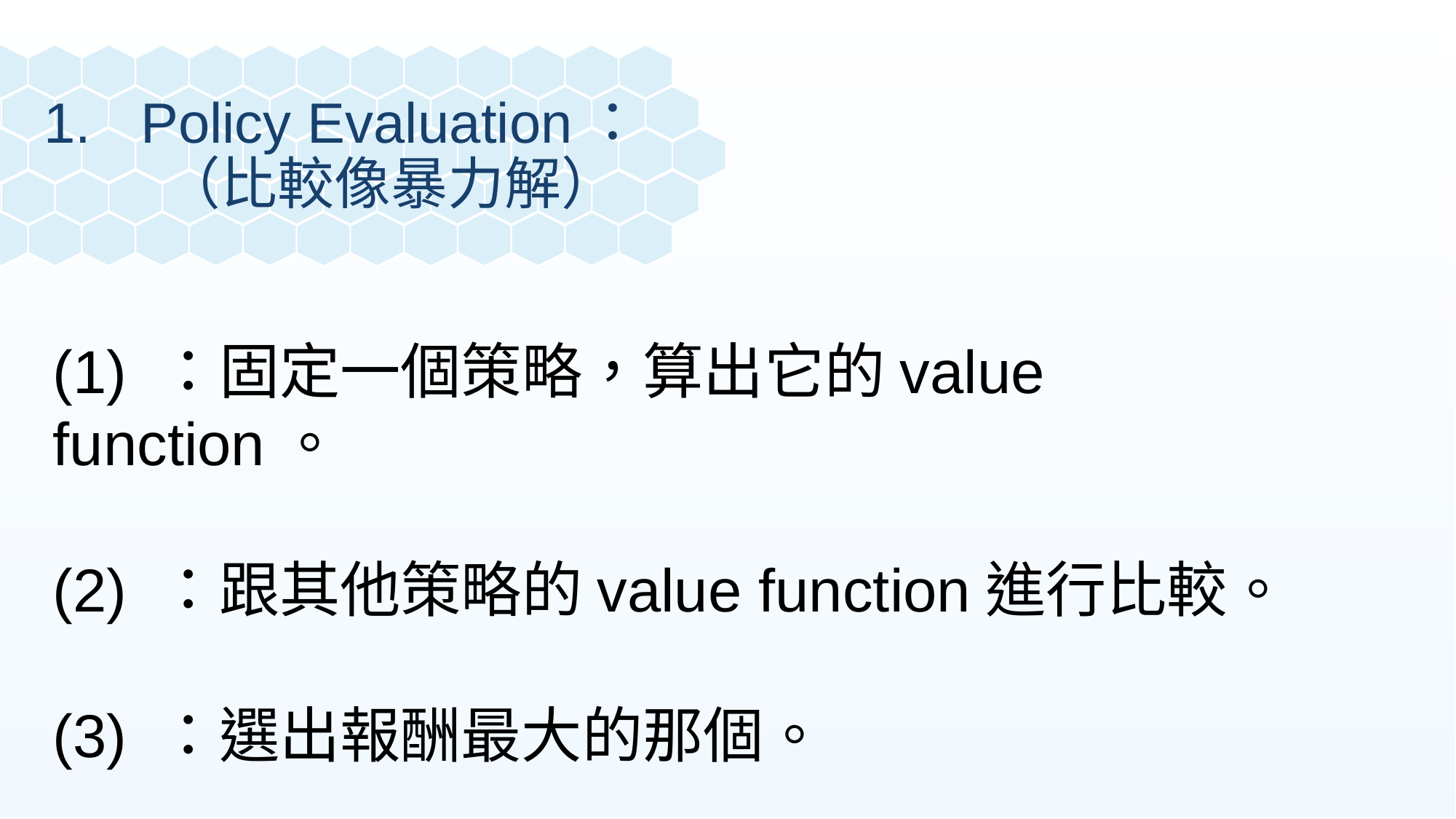

Policy Evaluation：（比較像暴力解）

(1) ：固定一個策略，算出它的value function。

(2) ：跟其他策略的value function進行比較。

(3) ：選出報酬最大的那個。